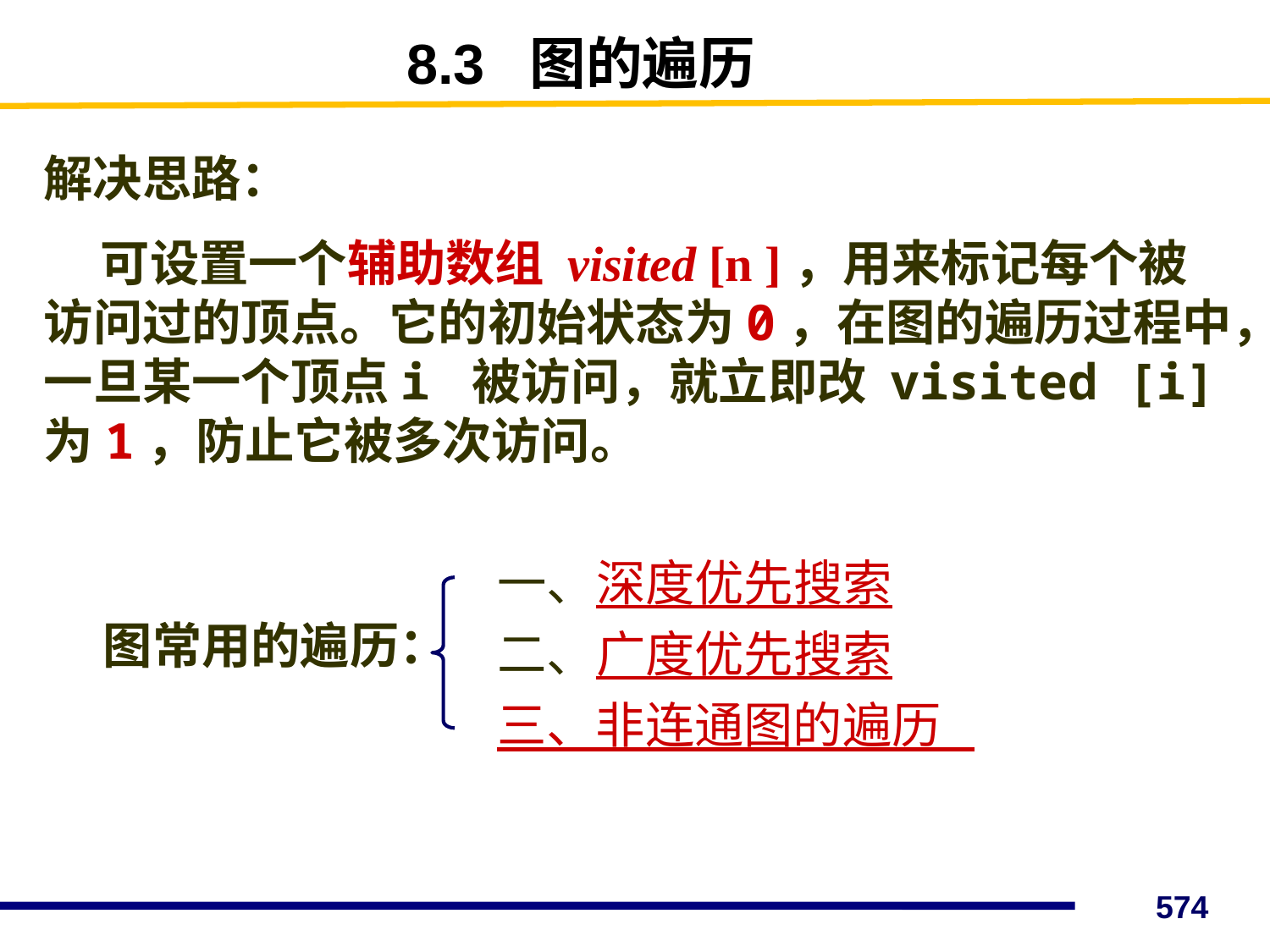

# 8.3  图的遍历
解决思路：
    可设置一个辅助数组 visited [n ]，用来标记每个被访问过的顶点。它的初始状态为0，在图的遍历过程中，一旦某一个顶点i 被访问，就立即改 visited [i]为1，防止它被多次访问。
一、深度优先搜索
二、广度优先搜索
三、非连通图的遍历

图常用的遍历：
574